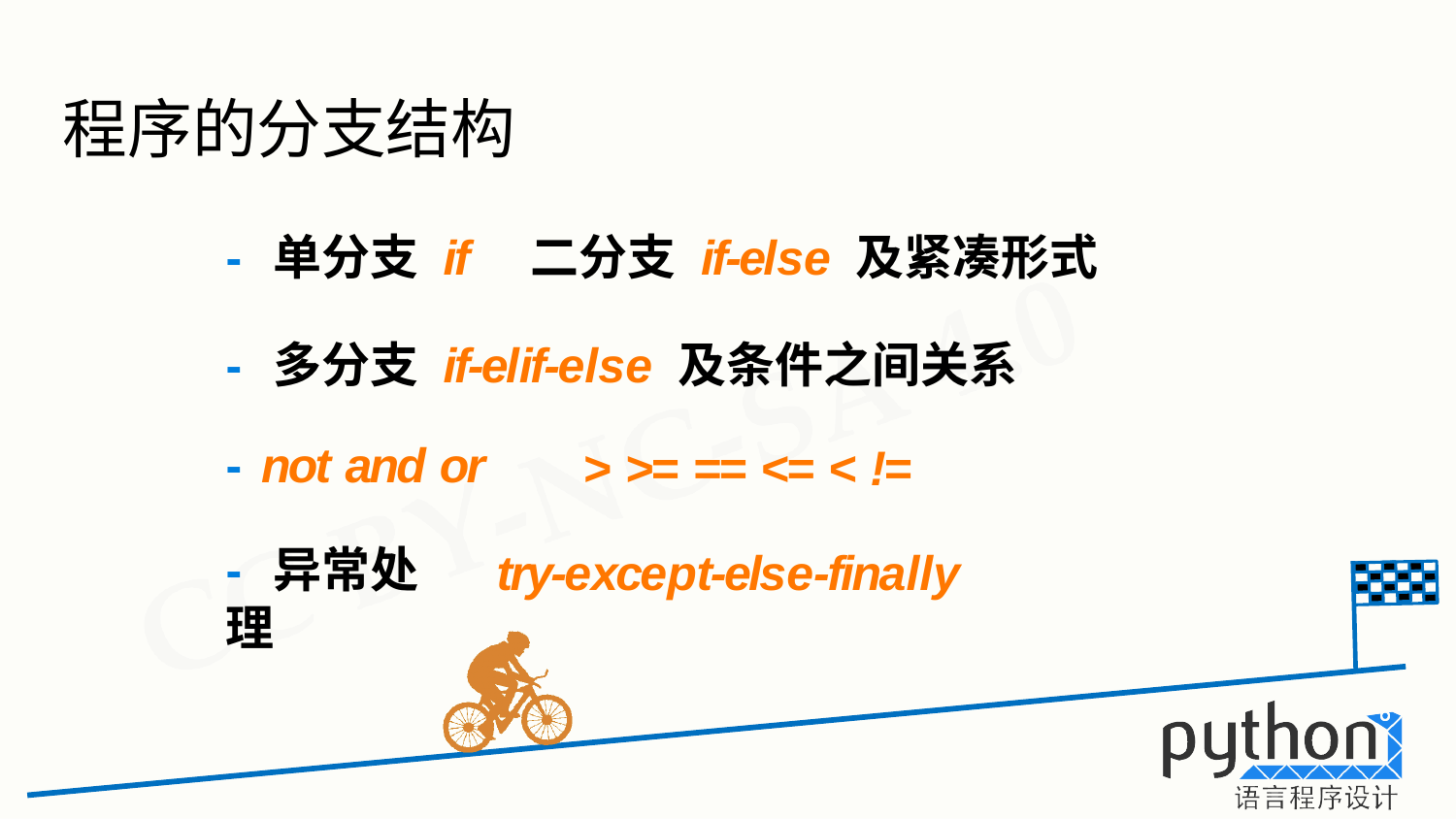

# 程序的分支结构
- 单分支 if	二分支 if-else 及紧凑形式

- 多分支 if-elif-else 及条件之间关系

- not and or
> >= == <= < !=

- 异常处理
try-except-else-finally